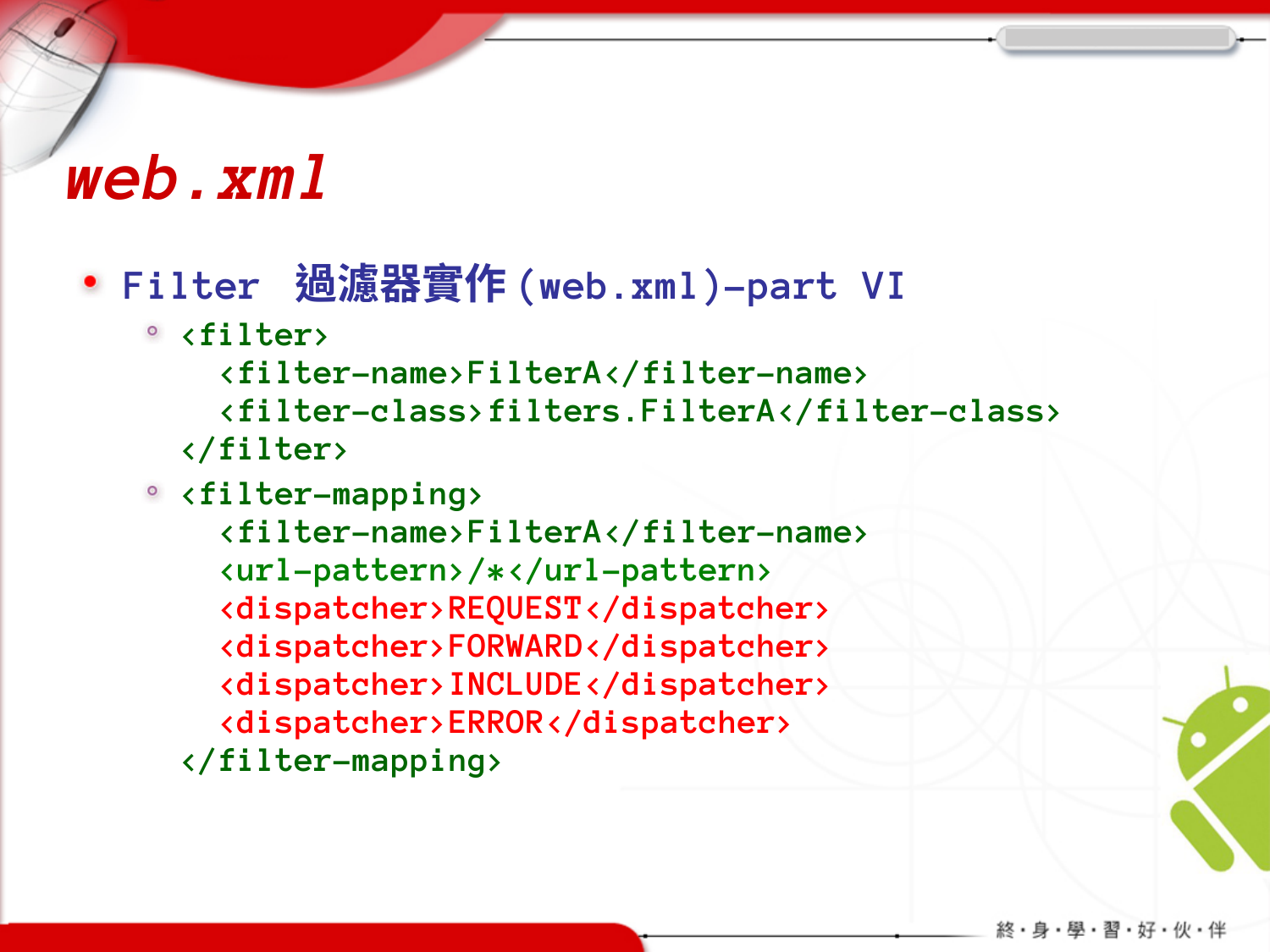

# web.xml
Filter 過濾器實作(web.xml)-part VI
<filter>
  <filter-name>FilterA</filter-name>
  <filter-class>filters.FilterA</filter-class>    </filter>
<filter-mapping>
  <filter-name>FilterA</filter-name>
  <url-pattern>/*</url-pattern>
  <dispatcher>REQUEST</dispatcher>
  <dispatcher>FORWARD</dispatcher>
  <dispatcher>INCLUDE</dispatcher>
  <dispatcher>ERROR</dispatcher>
</filter-mapping>